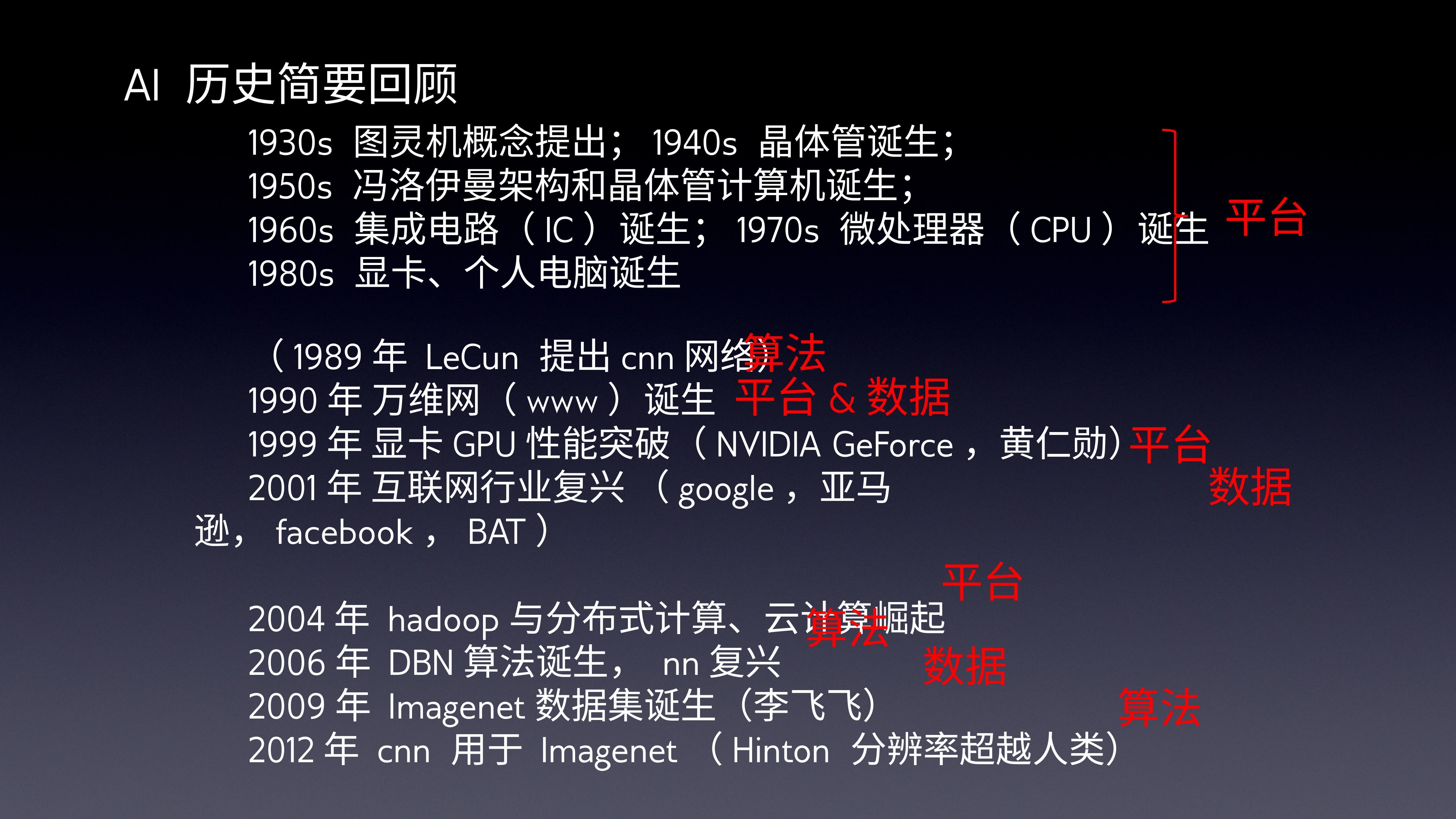

# AI 历史简要回顾
	1930s 图灵机概念提出；1940s 晶体管诞生；
	1950s 冯洛伊曼架构和晶体管计算机诞生；
	1960s 集成电路（IC）诞生；1970s 微处理器（CPU）诞生
	1980s 显卡、个人电脑诞生

	（1989年 LeCun 提出cnn网络）
	1990年 万维网（www）诞生
	1999年 显卡GPU性能突破（NVIDIA GeForce，黄仁勋）
	2001年 互联网行业复兴 （google，亚马逊，facebook，BAT）

	2004年 hadoop与分布式计算、云计算崛起
	2006年 DBN算法诞生， nn复兴
	2009年 Imagenet数据集诞生（李飞飞）
	2012年 cnn 用于 Imagenet（Hinton 分辨率超越人类）

平台
算法
平台&数据
平台
数据
平台
算法
数据
算法